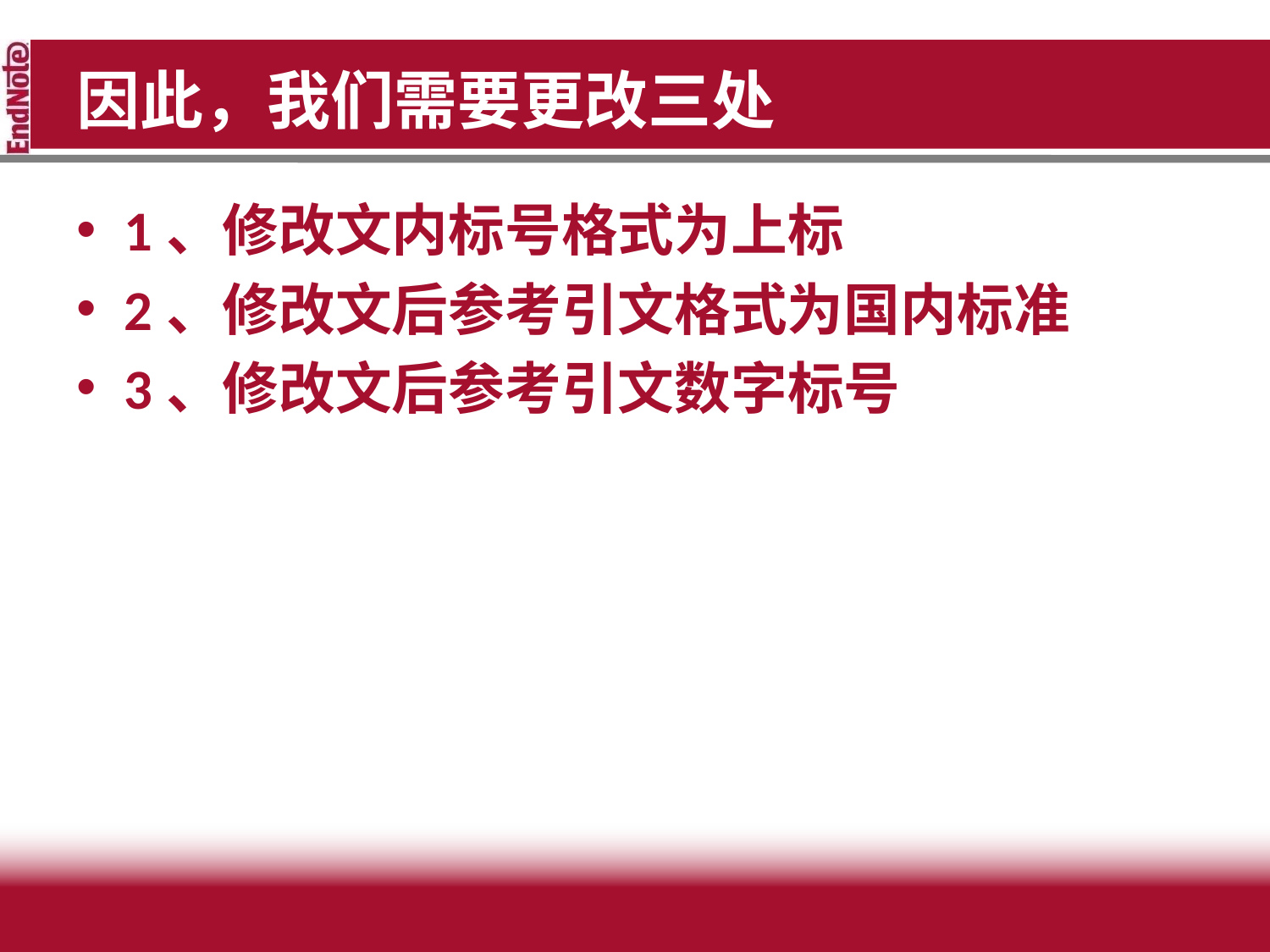

# 因此，我们需要更改三处
1、修改文内标号格式为上标
2、修改文后参考引文格式为国内标准
3、修改文后参考引文数字标号